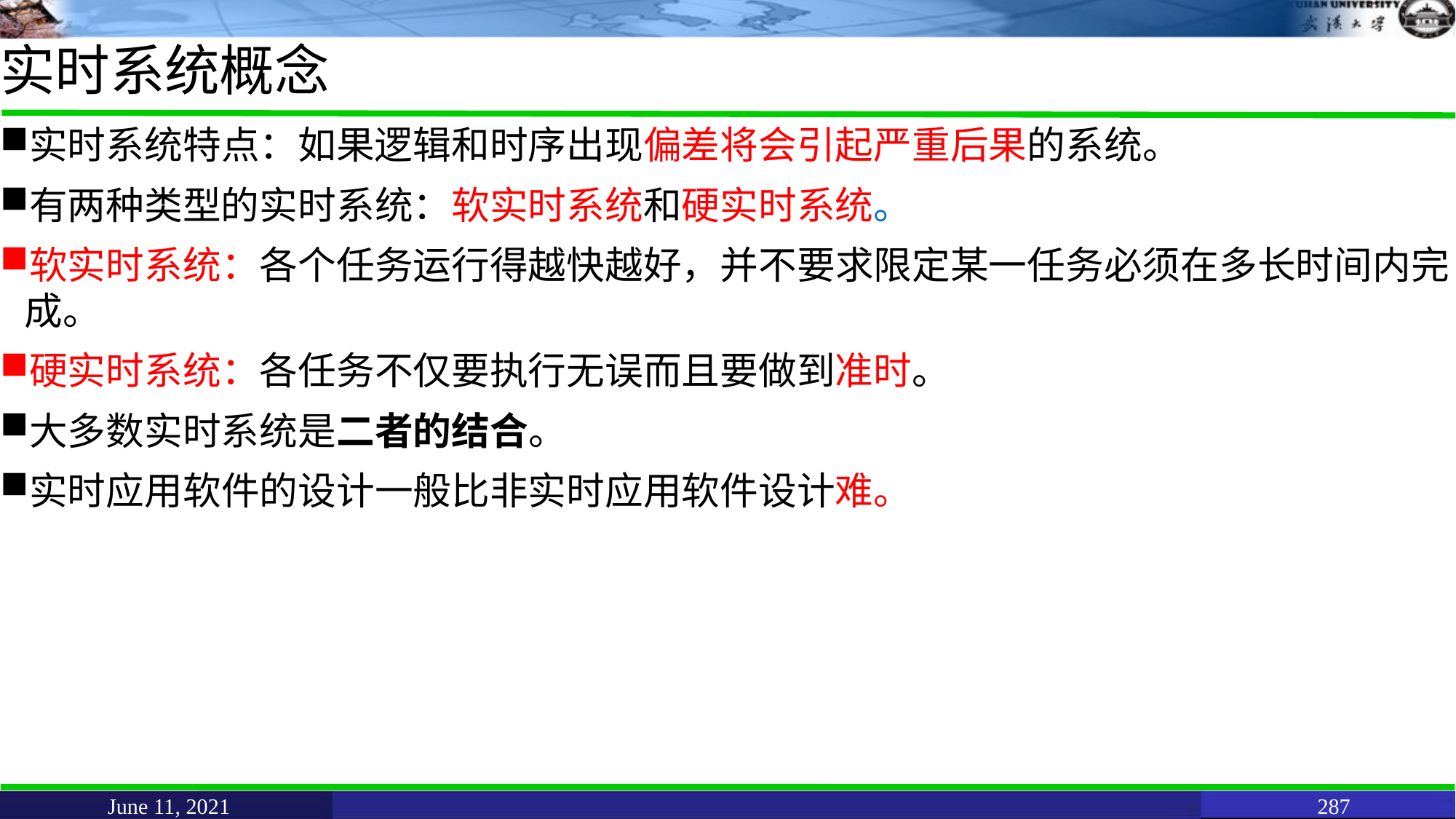

# 实时系统概念
实时系统特点：如果逻辑和时序出现偏差将会引起严重后果的系统。
有两种类型的实时系统：软实时系统和硬实时系统。
软实时系统：各个任务运行得越快越好，并不要求限定某一任务必须在多长时间内完成。
硬实时系统：各任务不仅要执行无误而且要做到准时。
大多数实时系统是二者的结合。
实时应用软件的设计一般比非实时应用软件设计难。
June 11, 2021

287